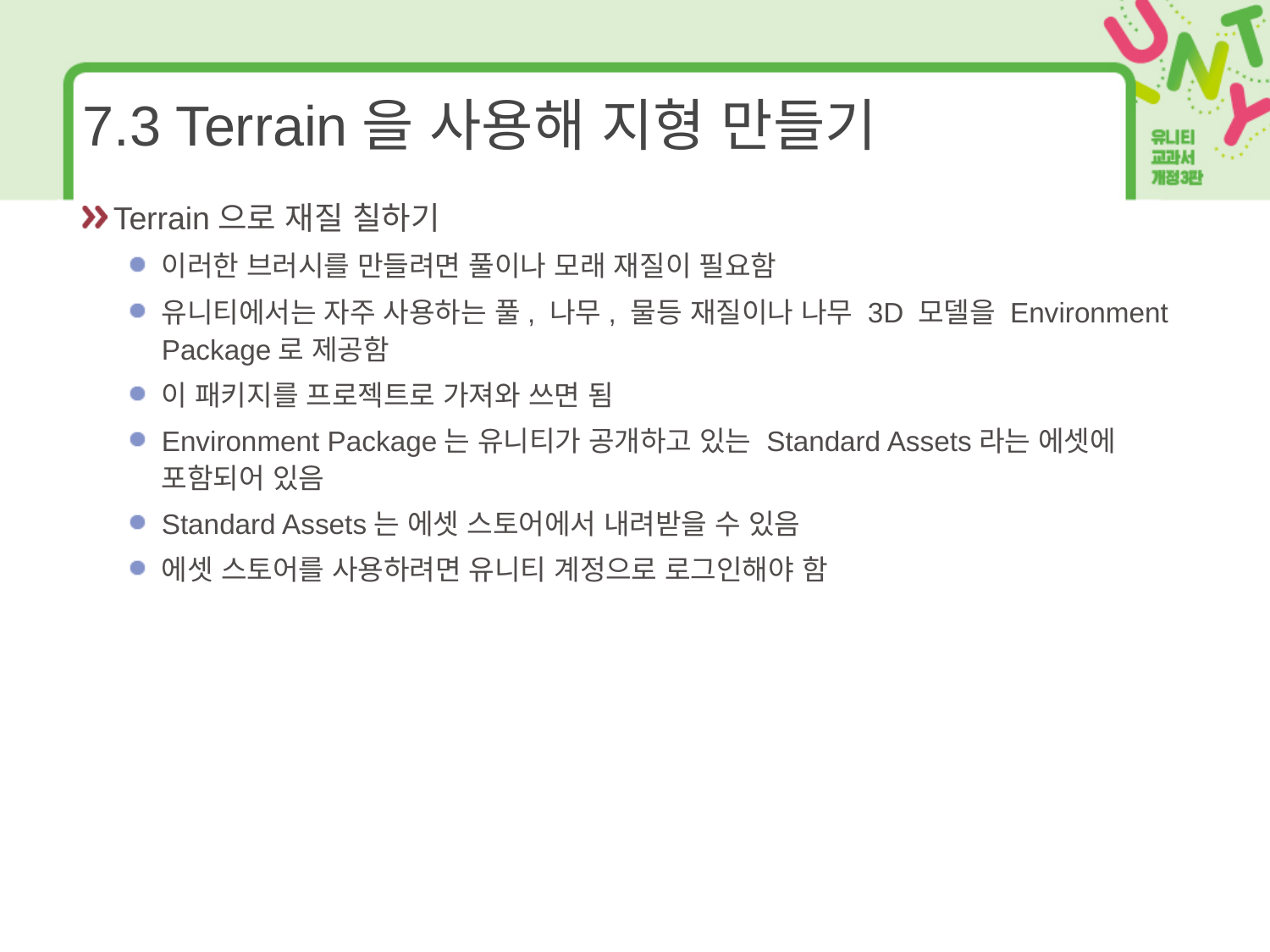

# 7.3 Terrain을 사용해 지형 만들기
Terrain으로 재질 칠하기
이러한 브러시를 만들려면 풀이나 모래 재질이 필요함
유니티에서는 자주 사용하는 풀, 나무, 물등 재질이나 나무 3D 모델을 Environment Package로 제공함
이 패키지를 프로젝트로 가져와 쓰면 됨
Environment Package는 유니티가 공개하고 있는 Standard Assets라는 에셋에 포함되어 있음
Standard Assets는 에셋 스토어에서 내려받을 수 있음
에셋 스토어를 사용하려면 유니티 계정으로 로그인해야 함